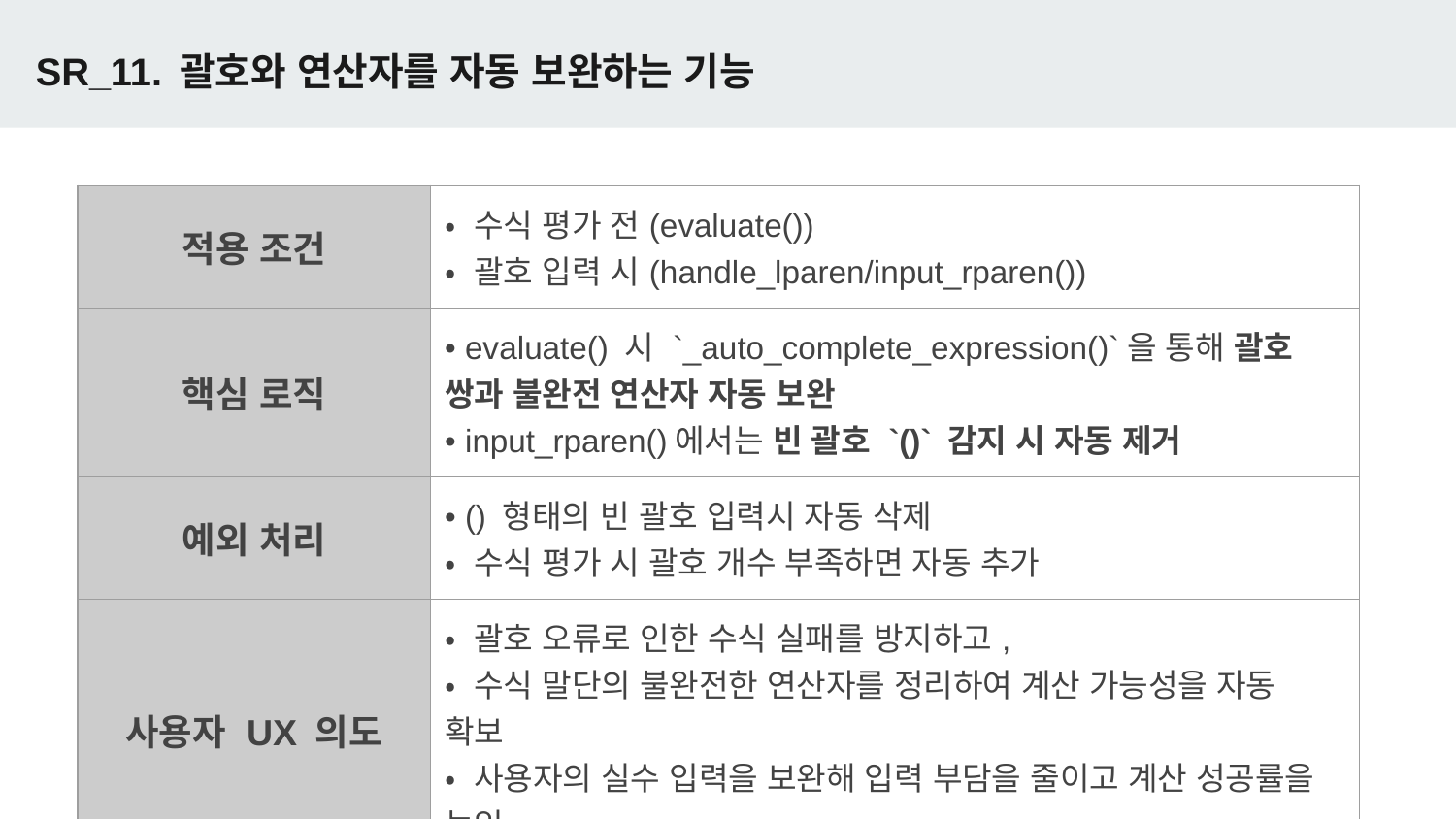

# SR_11. 괄호와 연산자를 자동 보완하는 기능
| 적용 조건 | • 수식 평가 전(evaluate()) • 괄호 입력 시(handle\_lparen/input\_rparen()) |
| --- | --- |
| 핵심 로직 | • evaluate() 시 `\_auto\_complete\_expression()`을 통해 괄호 쌍과 불완전 연산자 자동 보완 • input\_rparen()에서는 빈 괄호 `()` 감지 시 자동 제거 |
| 예외 처리 | • () 형태의 빈 괄호 입력시 자동 삭제 • 수식 평가 시 괄호 개수 부족하면 자동 추가 |
| 사용자 UX 의도 | • 괄호 오류로 인한 수식 실패를 방지하고, • 수식 말단의 불완전한 연산자를 정리하여 계산 가능성을 자동 확보 • 사용자의 실수 입력을 보완해 입력 부담을 줄이고 계산 성공률을 높임 |